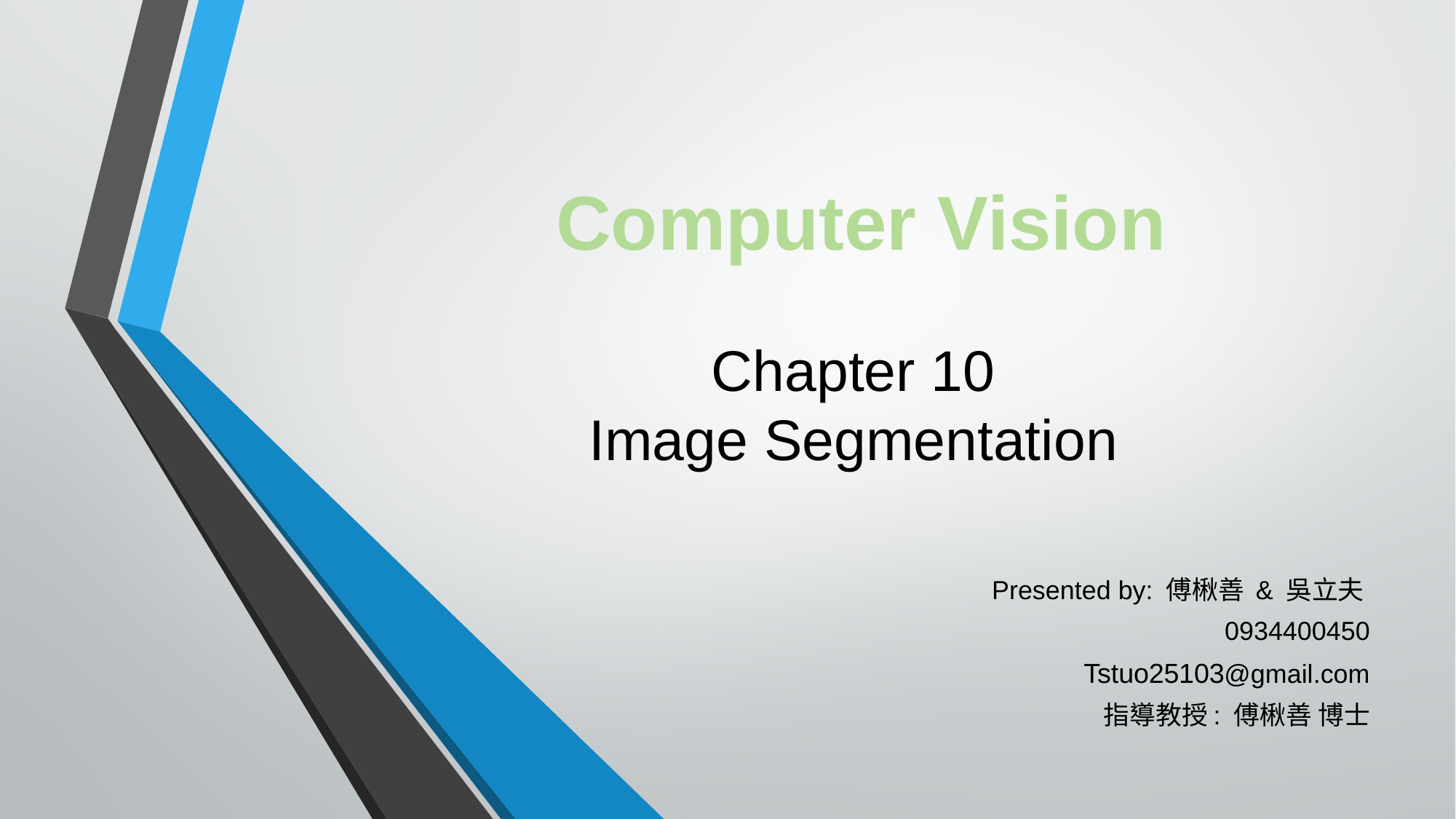

# Computer Vision Chapter 10 Image Segmentation
Presented by: 傅楸善 & 吳立夫
0934400450
Tstuo25103@gmail.com
指導教授: 傅楸善 博士